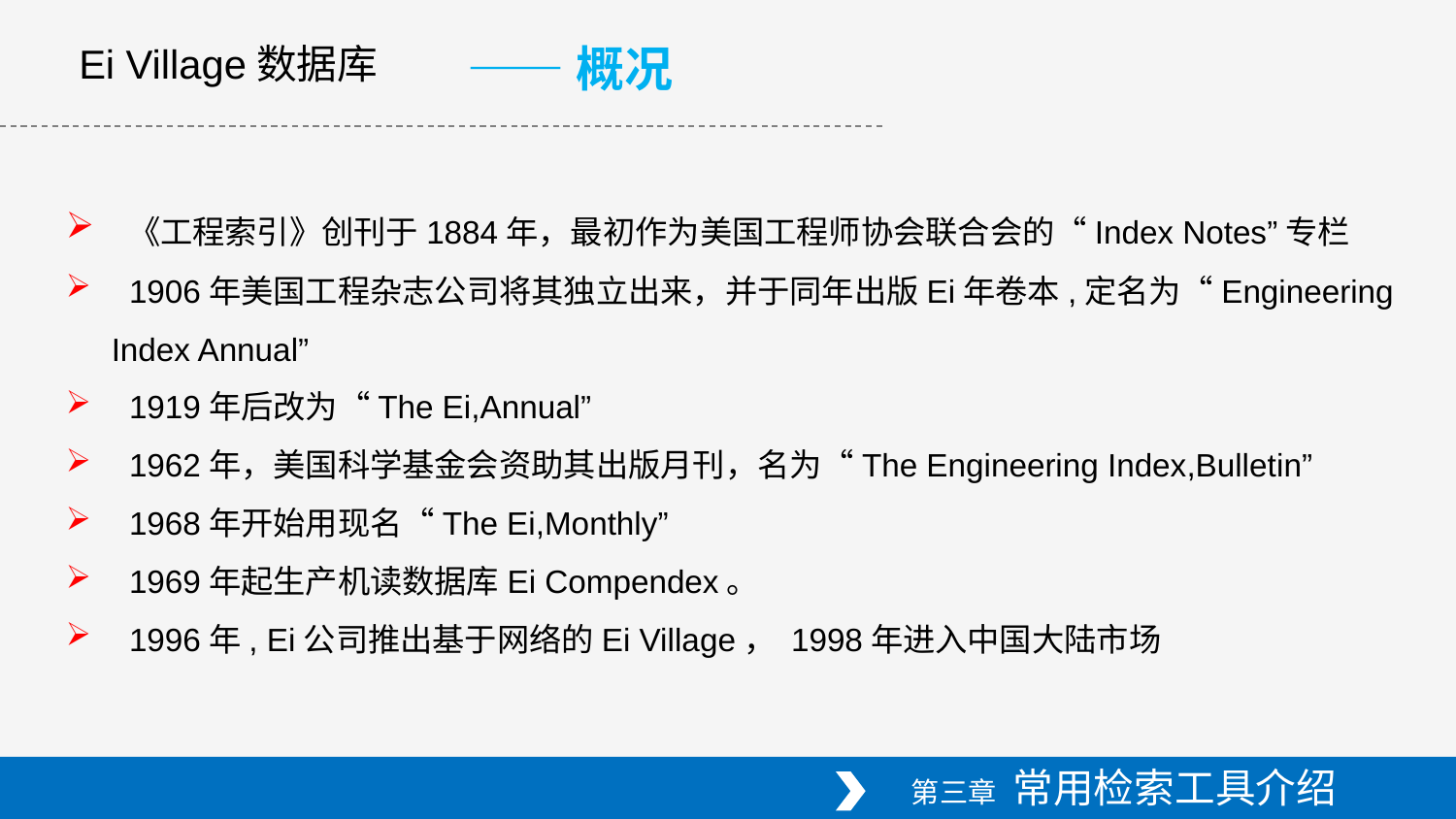

Ei Village数据库
——概况
 《工程索引》创刊于1884年，最初作为美国工程师协会联合会的“Index Notes”专栏
  1906年美国工程杂志公司将其独立出来，并于同年出版Ei年卷本,定名为“Engineering Index Annual”
  1919年后改为“The Ei,Annual”
  1962年，美国科学基金会资助其出版月刊，名为“The Engineering Index,Bulletin”
  1968年开始用现名“The Ei,Monthly”
  1969年起生产机读数据库Ei Compendex。
  1996年, Ei公司推出基于网络的Ei Village， 1998年进入中国大陆市场